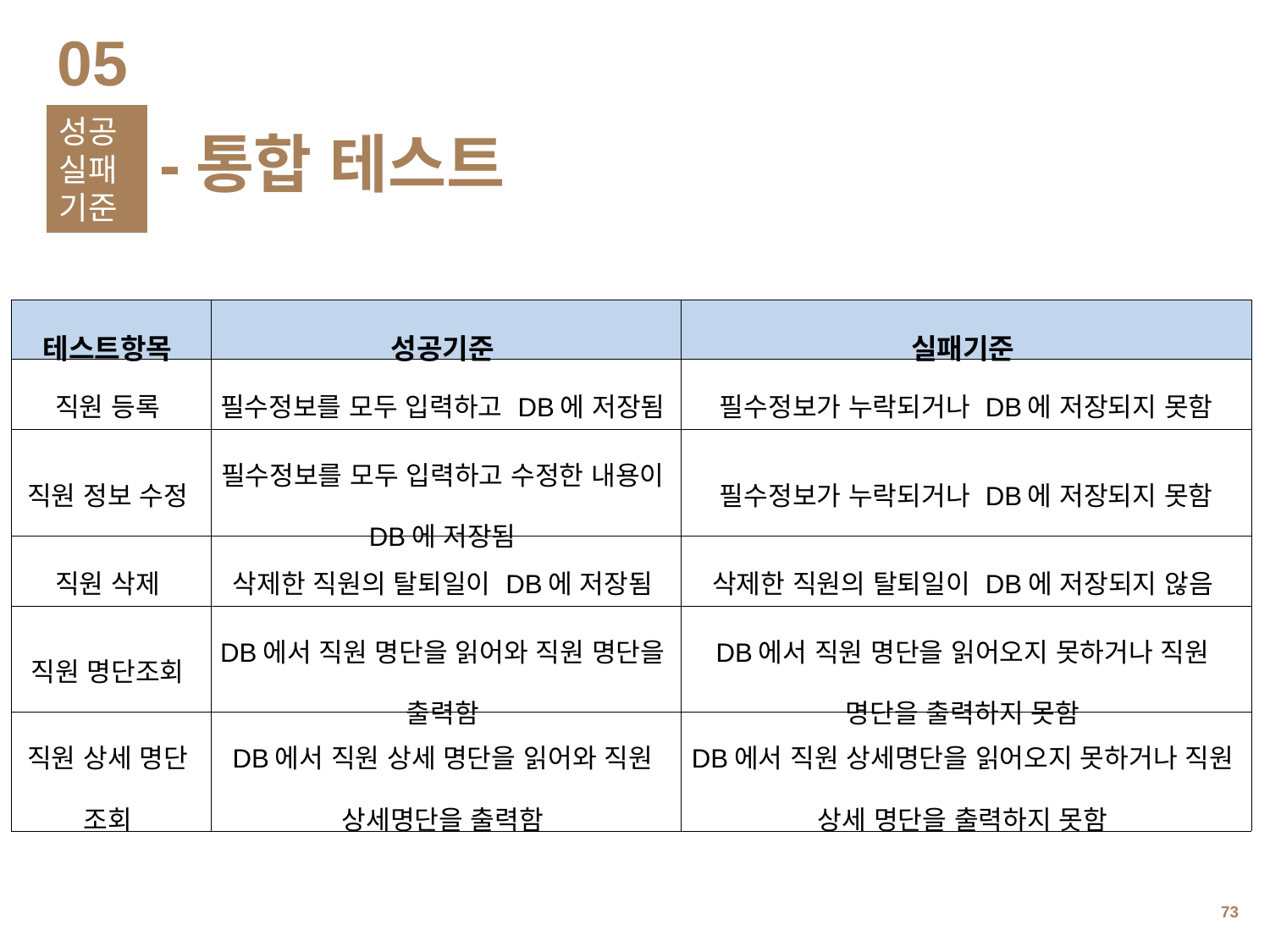

05
성공실패
기준
-통합 테스트

| 테스트항목 | 성공기준 | 실패기준 |
| --- | --- | --- |
| 직원 등록 | 필수정보를 모두 입력하고 DB에 저장됨 | 필수정보가 누락되거나 DB에 저장되지 못함 |
| 직원 정보 수정 | 필수정보를 모두 입력하고 수정한 내용이 DB에 저장됨 | 필수정보가 누락되거나 DB에 저장되지 못함 |
| 직원 삭제 | 삭제한 직원의 탈퇴일이 DB에 저장됨 | 삭제한 직원의 탈퇴일이 DB에 저장되지 않음 |
| 직원 명단조회 | DB에서 직원 명단을 읽어와 직원 명단을 출력함 | DB에서 직원 명단을 읽어오지 못하거나 직원 명단을 출력하지 못함 |
| 직원 상세 명단 조회 | DB에서 직원 상세 명단을 읽어와 직원 상세명단을 출력함 | DB에서 직원 상세명단을 읽어오지 못하거나 직원 상세 명단을 출력하지 못함 |
73